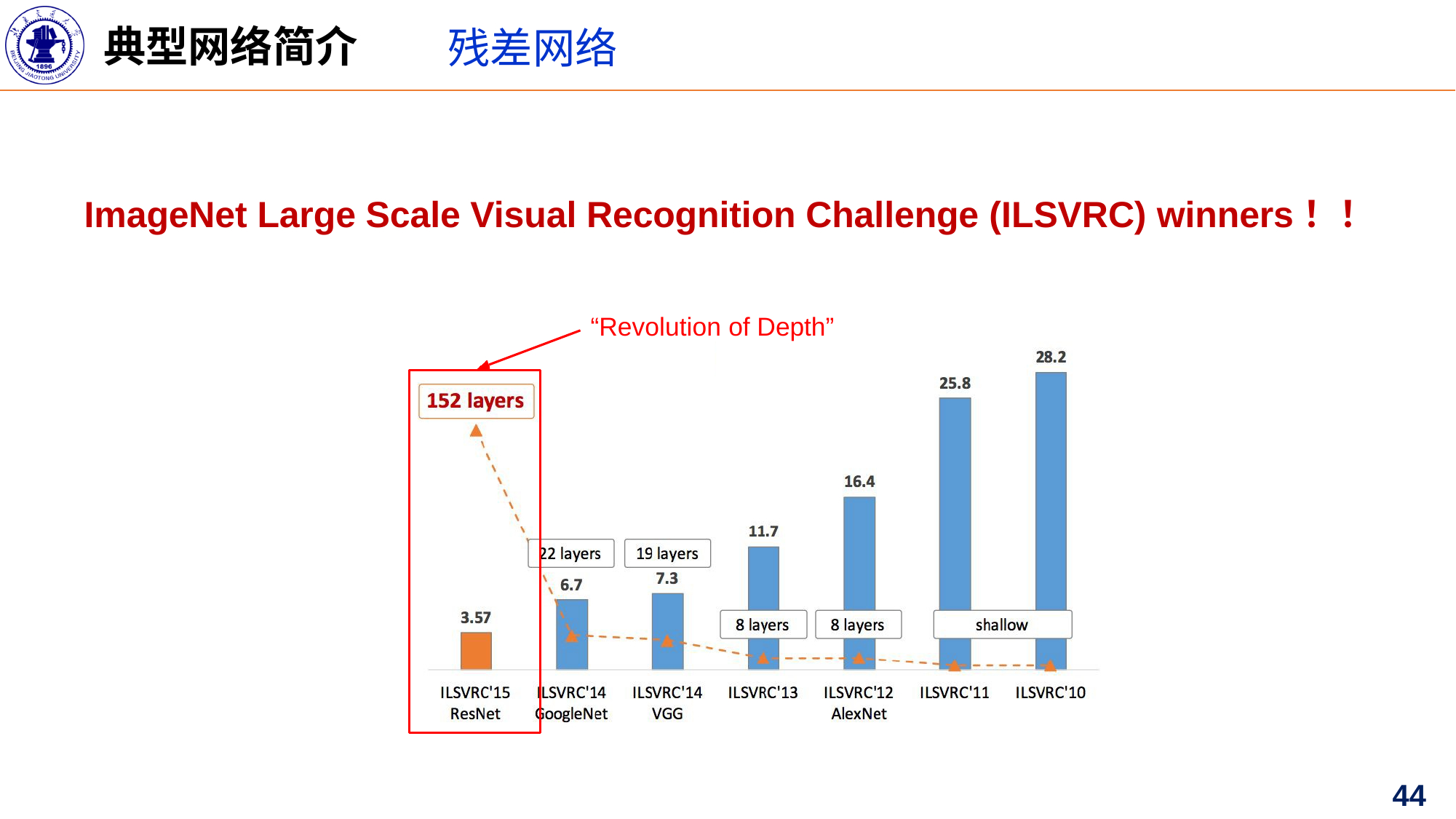

典型网络简介
残差网络
ImageNet Large Scale Visual Recognition Challenge (ILSVRC) winners！！
“Revolution of Depth”